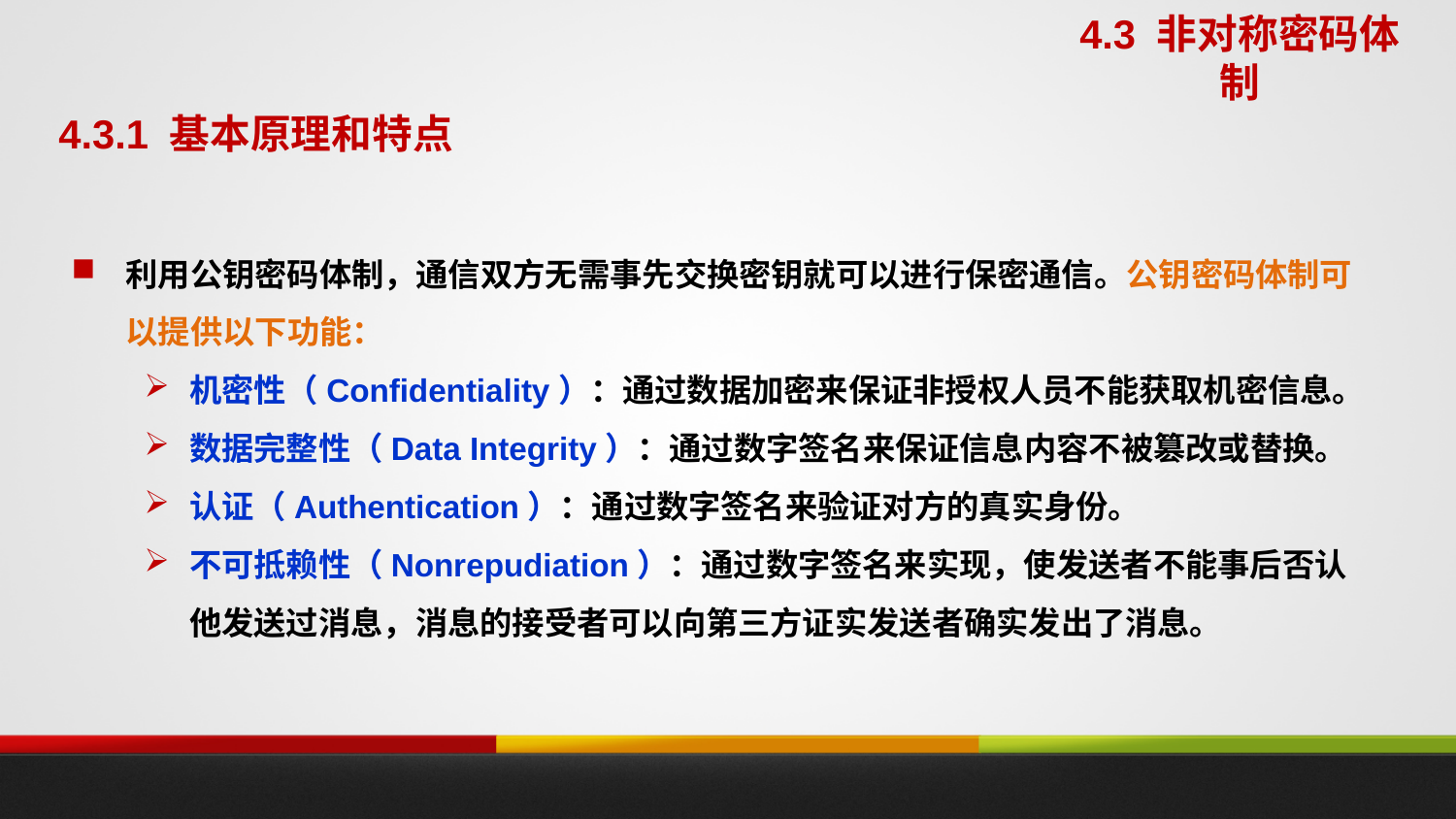

4.3 非对称密码体制
4.3.1 基本原理和特点
利用公钥密码体制，通信双方无需事先交换密钥就可以进行保密通信。公钥密码体制可以提供以下功能：
机密性（Confidentiality）：通过数据加密来保证非授权人员不能获取机密信息。
数据完整性（Data Integrity）：通过数字签名来保证信息内容不被篡改或替换。
认证（Authentication）：通过数字签名来验证对方的真实身份。
不可抵赖性（Nonrepudiation）：通过数字签名来实现，使发送者不能事后否认他发送过消息，消息的接受者可以向第三方证实发送者确实发出了消息。